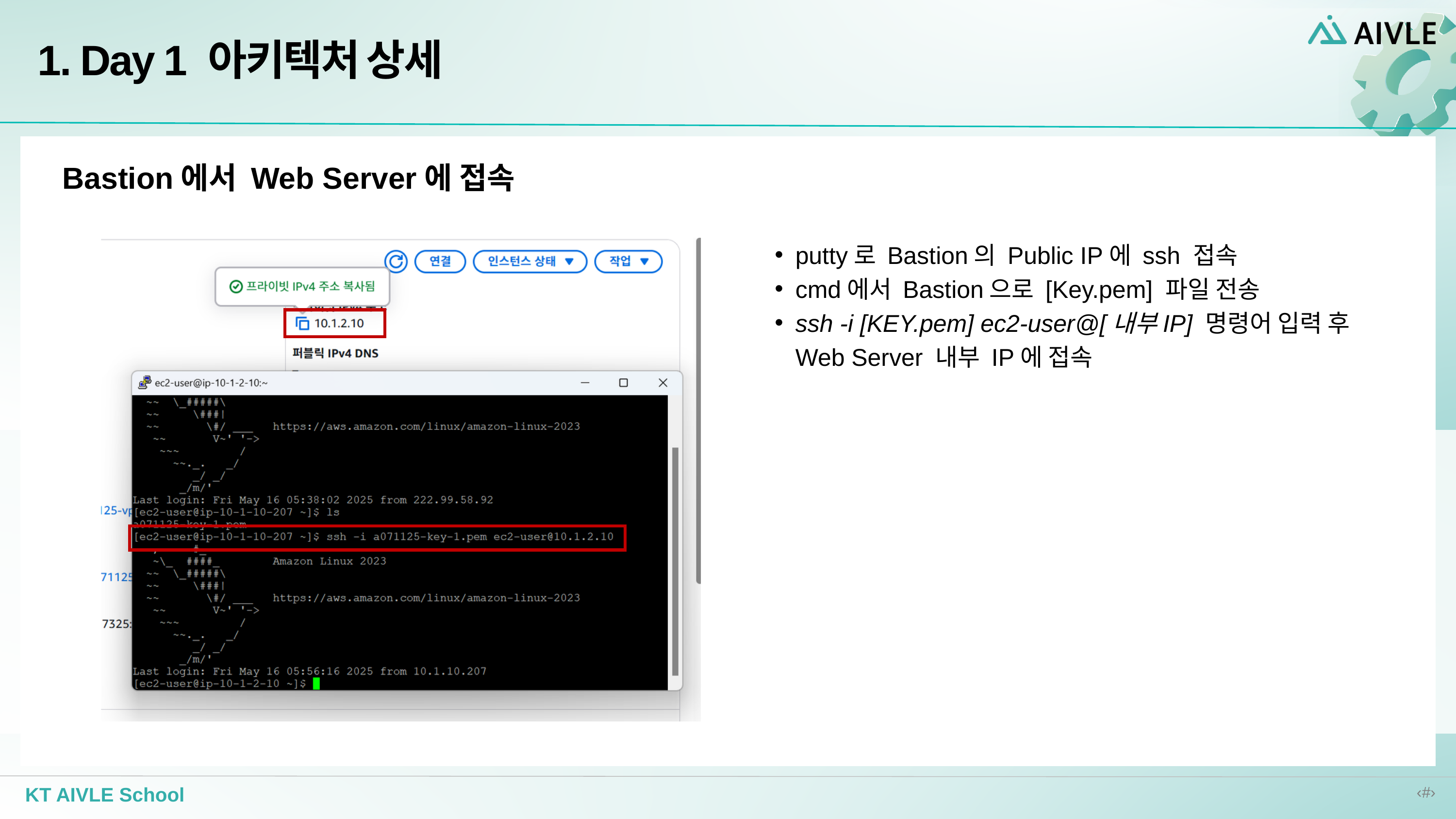

1. Day 1 아키텍처 상세

Bastion에서 Web Server에 접속
putty로 Bastion의 Public IP에 ssh 접속
cmd에서 Bastion으로 [Key.pem] 파일 전송
ssh -i [KEY.pem] ec2-user@[내부IP] 명령어 입력 후 Web Server 내부 IP에 접속

KT AIVLE School

‹#›